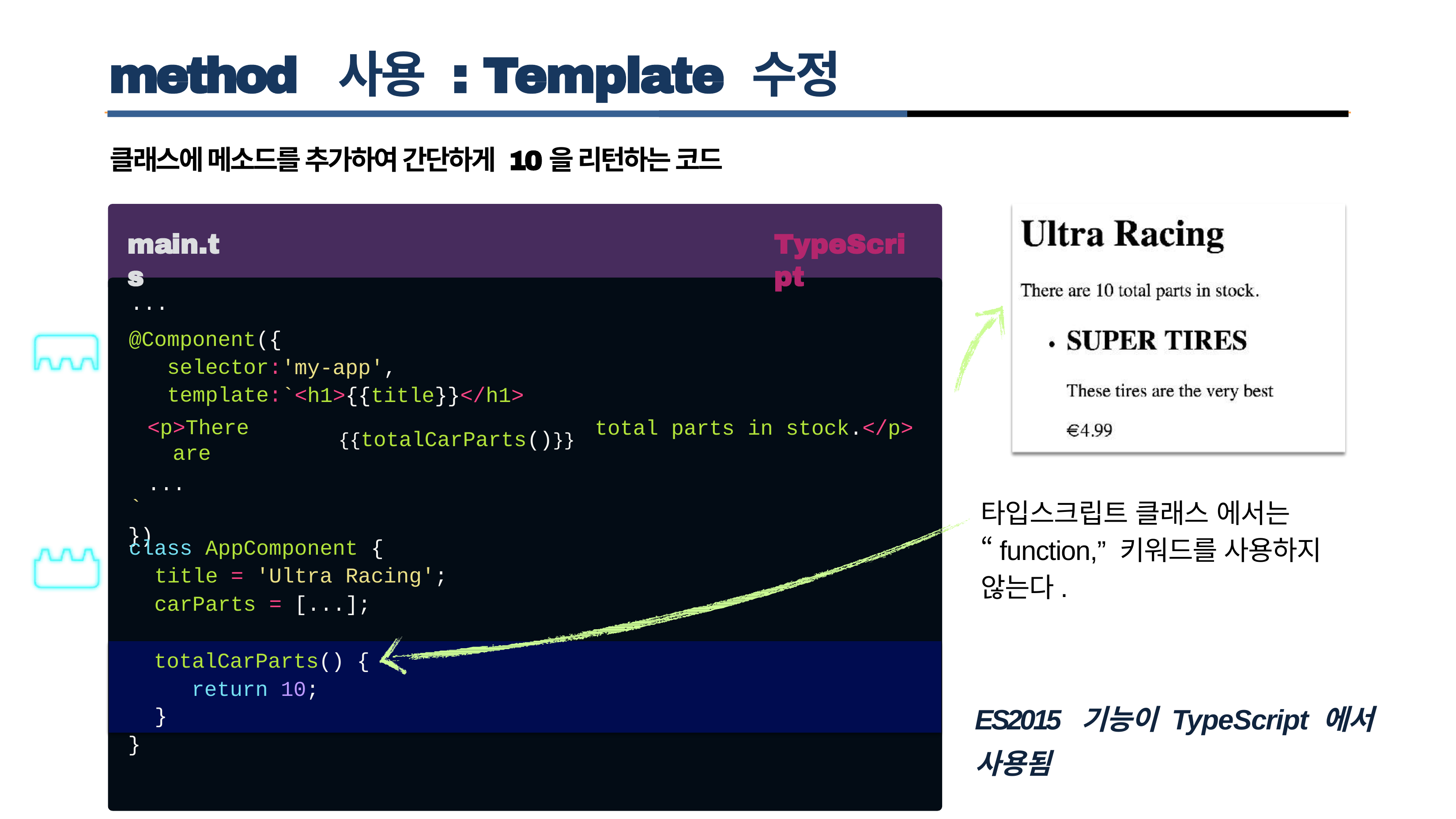

# method  사용 : Template 수정

클래스에 메소드를 추가하여 간단하게 10을 리턴하는 코드

main.ts
TypeScript

...
@Component({  selector:  template:
<p>There are
...
`
})

'my-app',
`<h1>{{title}}</h1>
total
parts
in stock.</p>
{{totalCarParts()}}
타입스크립트 클래스 에서는 “function,” 키워드를 사용하지 않는다.

class
AppComponent {

title = 'Ultra
Racing';
carParts = [...];

totalCarParts() {  return 10;

ES2015  기능이 TypeScript 에서 사용됨
}
}